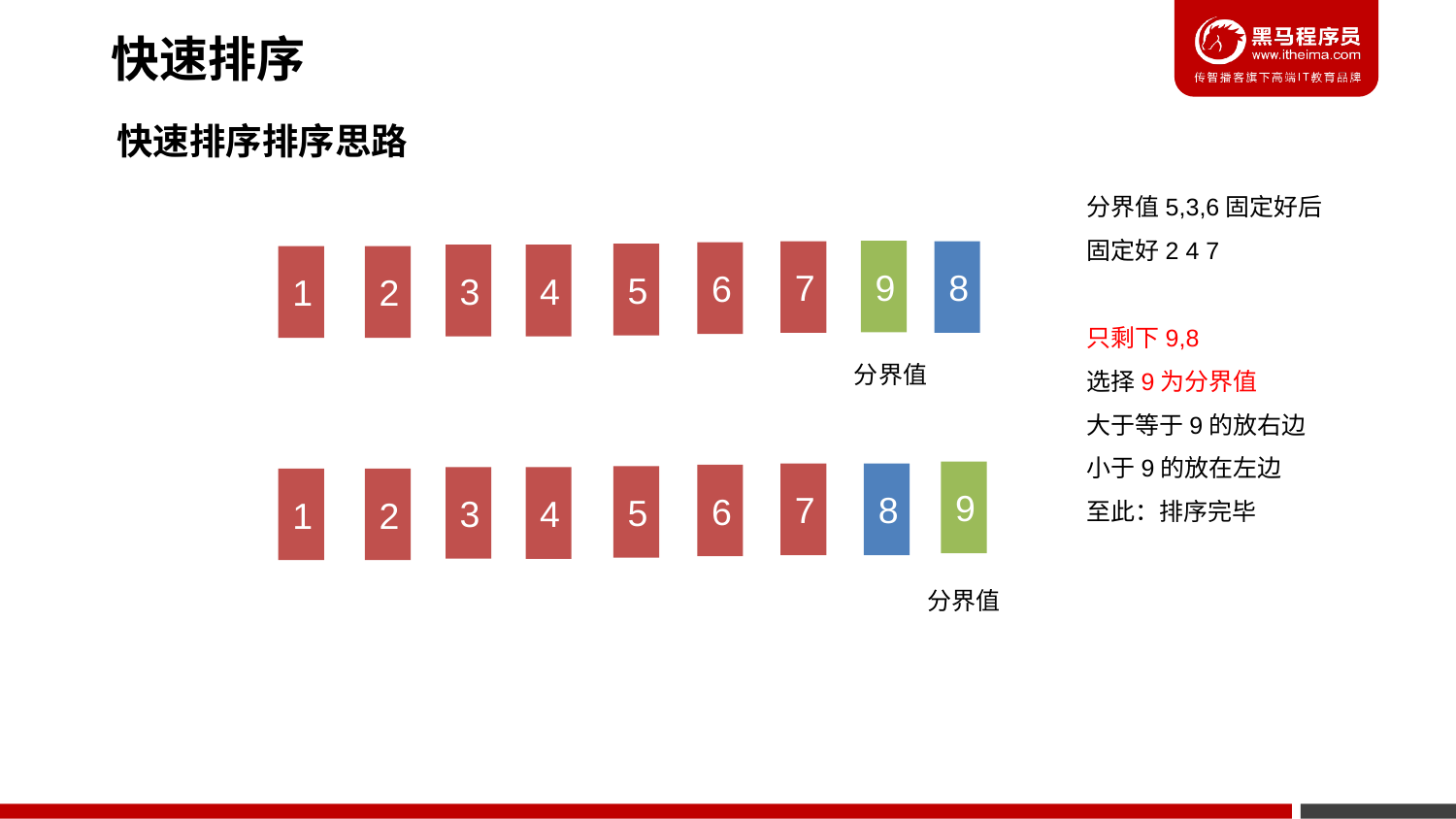

快速排序
快速排序排序思路
分界值5,3,6固定好后
固定好2 4 7

只剩下9,8
选择9为分界值
大于等于9的放右边
小于9的放在左边
至此：排序完毕

9
7
8
6
5
3
4
1
2
分界值
9
7
8
6
5
3
4
1
2
分界值